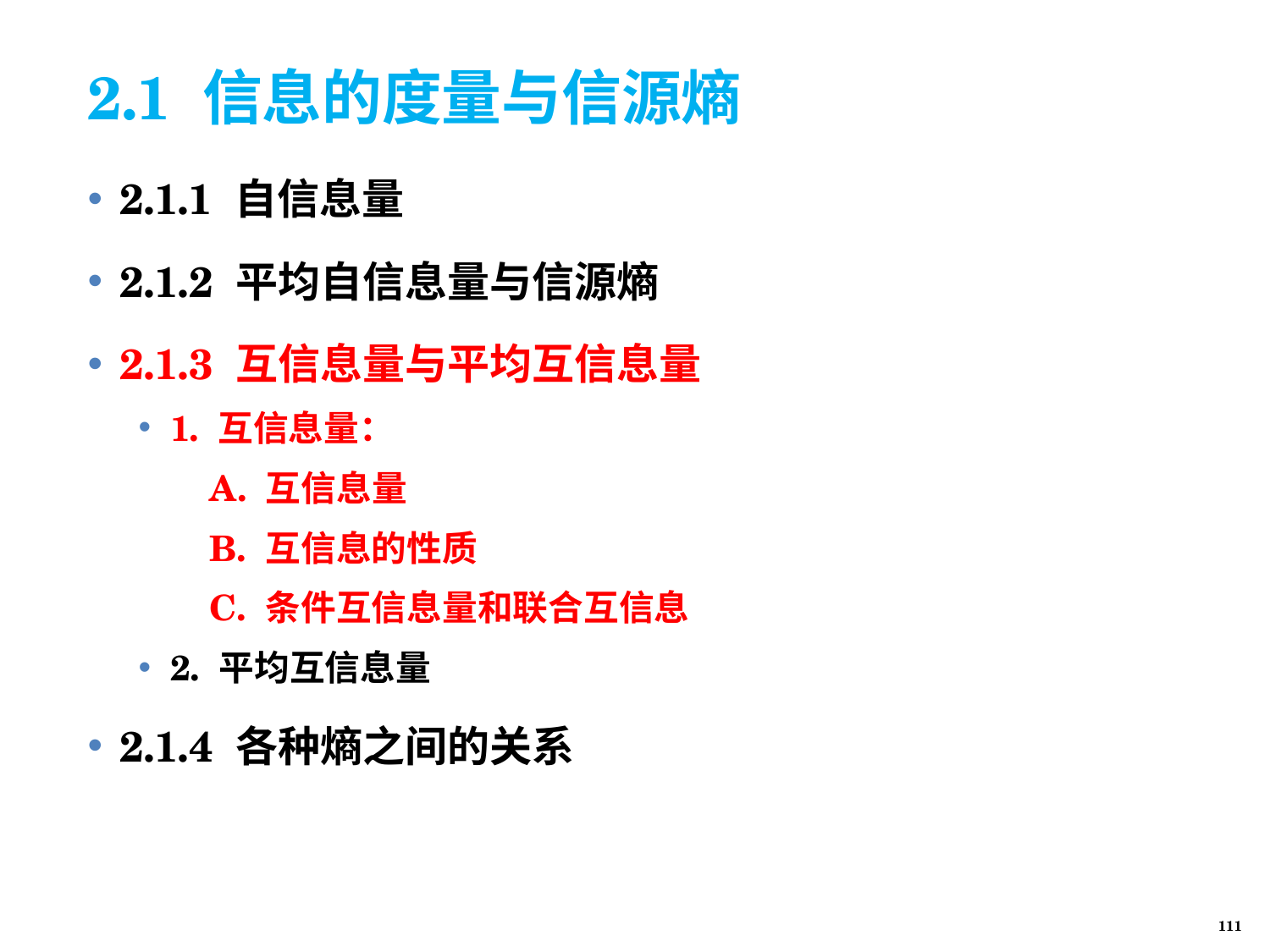

# 2.1 信息的度量与信源熵
2.1.1 自信息量
2.1.2 平均自信息量与信源熵
2.1.3 互信息量与平均互信息量
1. 互信息量：
       A. 互信息量
       B. 互信息的性质
       C. 条件互信息量和联合互信息
2. 平均互信息量
2.1.4 各种熵之间的关系

111